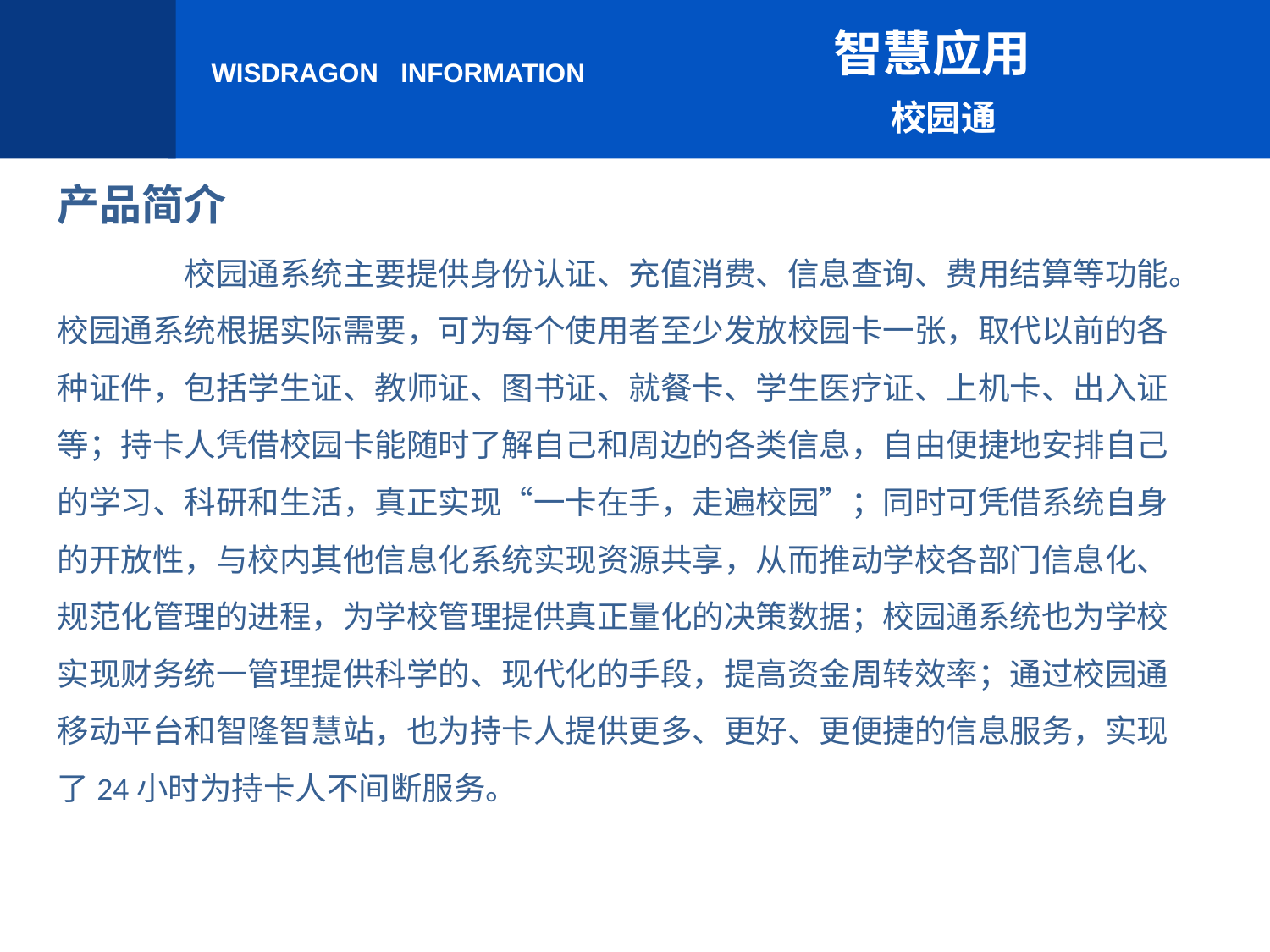

智慧应用
 校园通
产品简介
	校园通系统主要提供身份认证、充值消费、信息查询、费用结算等功能。校园通系统根据实际需要，可为每个使用者至少发放校园卡一张，取代以前的各种证件，包括学生证、教师证、图书证、就餐卡、学生医疗证、上机卡、出入证等；持卡人凭借校园卡能随时了解自己和周边的各类信息，自由便捷地安排自己的学习、科研和生活，真正实现“一卡在手，走遍校园”；同时可凭借系统自身的开放性，与校内其他信息化系统实现资源共享，从而推动学校各部门信息化、规范化管理的进程，为学校管理提供真正量化的决策数据；校园通系统也为学校实现财务统一管理提供科学的、现代化的手段，提高资金周转效率；通过校园通移动平台和智隆智慧站，也为持卡人提供更多、更好、更便捷的信息服务，实现了24小时为持卡人不间断服务。